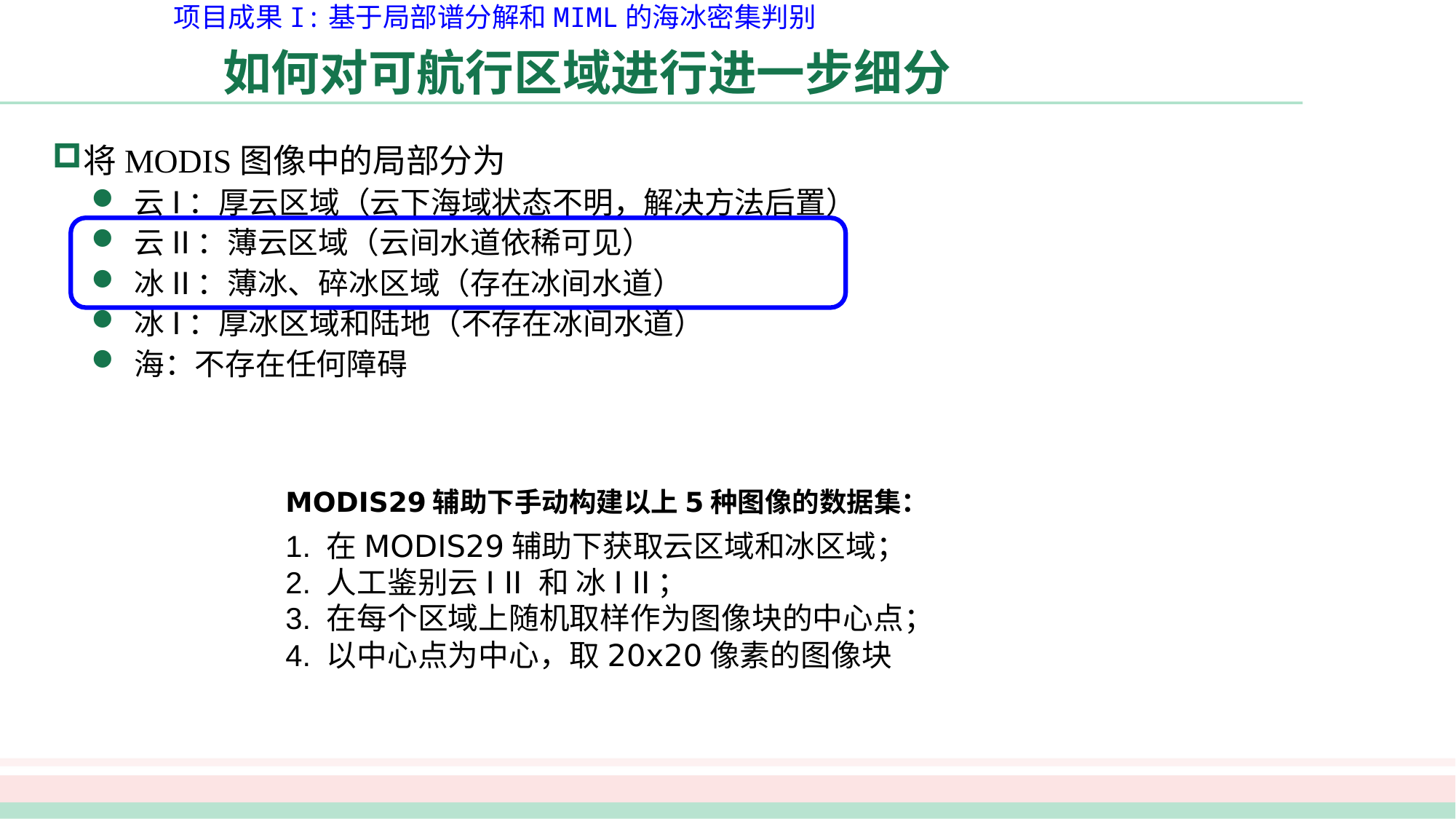

项目成果I:基于局部谱分解和MIML的海冰密集判别
# 如何对可航行区域进行进一步细分
将MODIS图像中的局部分为
云I：厚云区域（云下海域状态不明，解决方法后置）
云II：薄云区域（云间水道依稀可见）
冰II：薄冰、碎冰区域（存在冰间水道）
冰I：厚冰区域和陆地（不存在冰间水道）
海：不存在任何障碍

MODIS29辅助下手动构建以上5种图像的数据集：
在MODIS29辅助下获取云区域和冰区域；
人工鉴别云I II 和 冰I II；
在每个区域上随机取样作为图像块的中心点；
以中心点为中心，取20x20像素的图像块